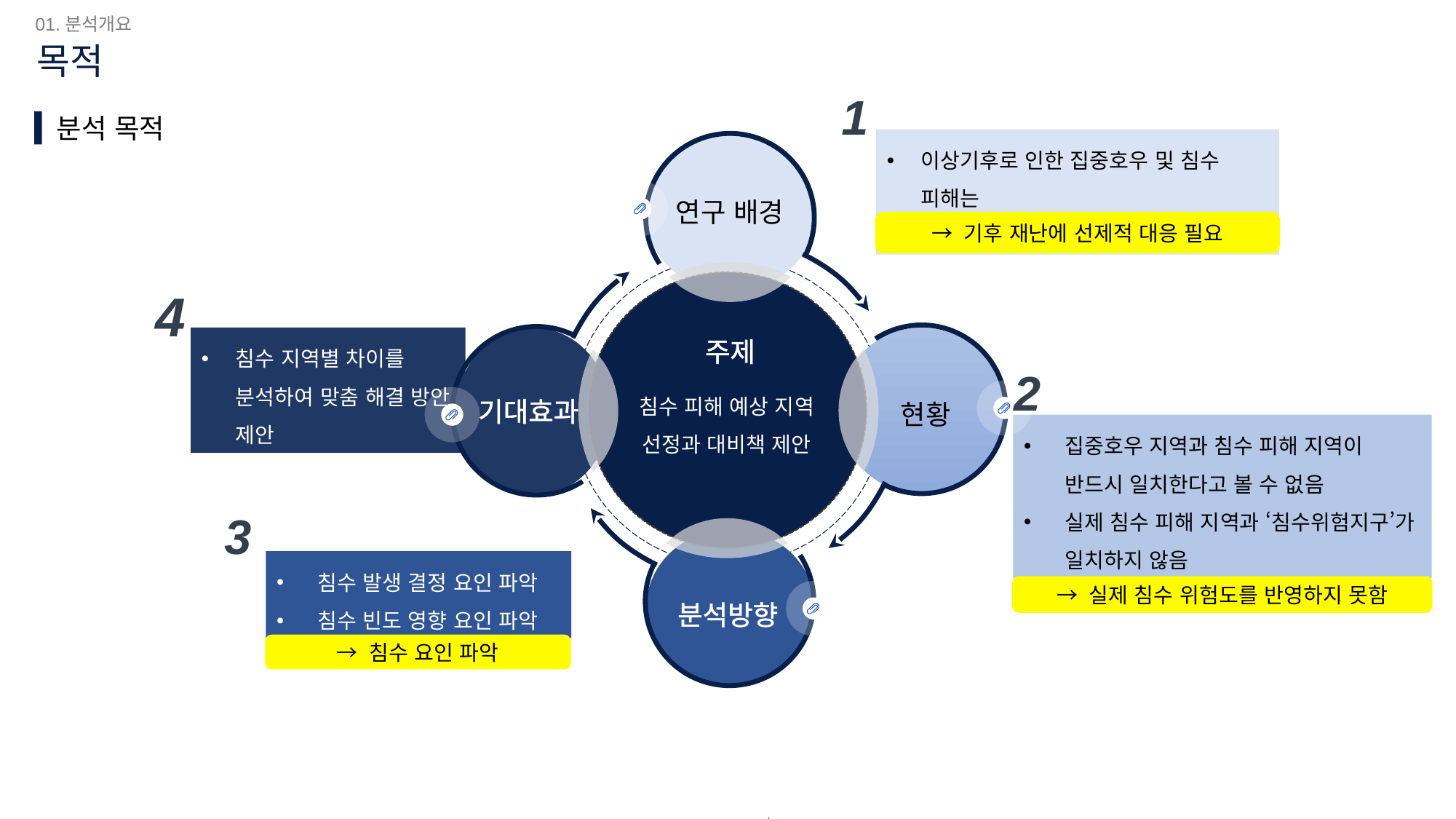

01.분석개요
목적
1
분석 목적

이상기후로 인한 집중호우 및 침수 피해는
      증가하고 있음

연구 배경

→ 기후 재난에 선제적 대응 필요

4

침수 지역별 차이를 분석하여 맞춤 해결 방안 제안

2
주제
침수 피해 예상 지역 선정과 대비책 제안

기대효과
현황

집중호우 지역과 침수 피해 지역이 반드시 일치한다고 볼 수 없음
실제 침수 피해 지역과 ‘침수위험지구’가 일치하지 않음
3

침수 발생 결정 요인 파악
침수 빈도 영향 요인 파악
→ 실제 침수 위험도를 반영하지 못함
분석방향

→ 침수 요인 파악